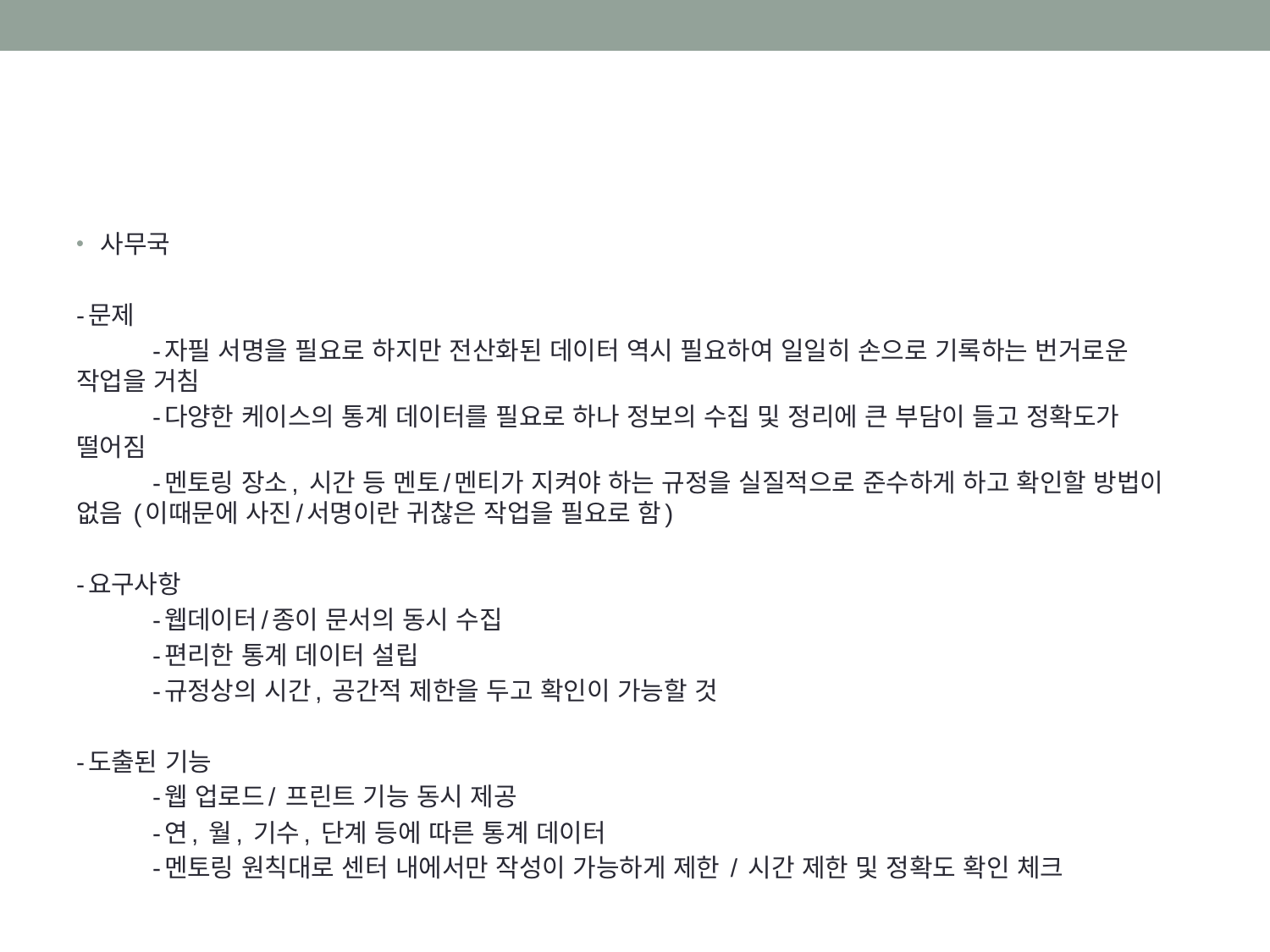

#
사무국

-문제
	-자필 서명을 필요로 하지만 전산화된 데이터 역시 필요하여 일일히 손으로 기록하는 번거로운 작업을 거침
	-다양한 케이스의 통계 데이터를 필요로 하나 정보의 수집 및 정리에 큰 부담이 들고 정확도가 떨어짐
	-멘토링 장소, 시간 등 멘토/멘티가 지켜야 하는 규정을 실질적으로 준수하게 하고 확인할 방법이 없음 (이때문에 사진/서명이란 귀찮은 작업을 필요로 함)

-요구사항
	-웹데이터/종이 문서의 동시 수집
	-편리한 통계 데이터 설립
	-규정상의 시간, 공간적 제한을 두고 확인이 가능할 것

-도출된 기능
	-웹 업로드/ 프린트 기능 동시 제공
	-연, 월, 기수, 단계 등에 따른 통계 데이터
	-멘토링 원칙대로 센터 내에서만 작성이 가능하게 제한 / 시간 제한 및 정확도 확인 체크